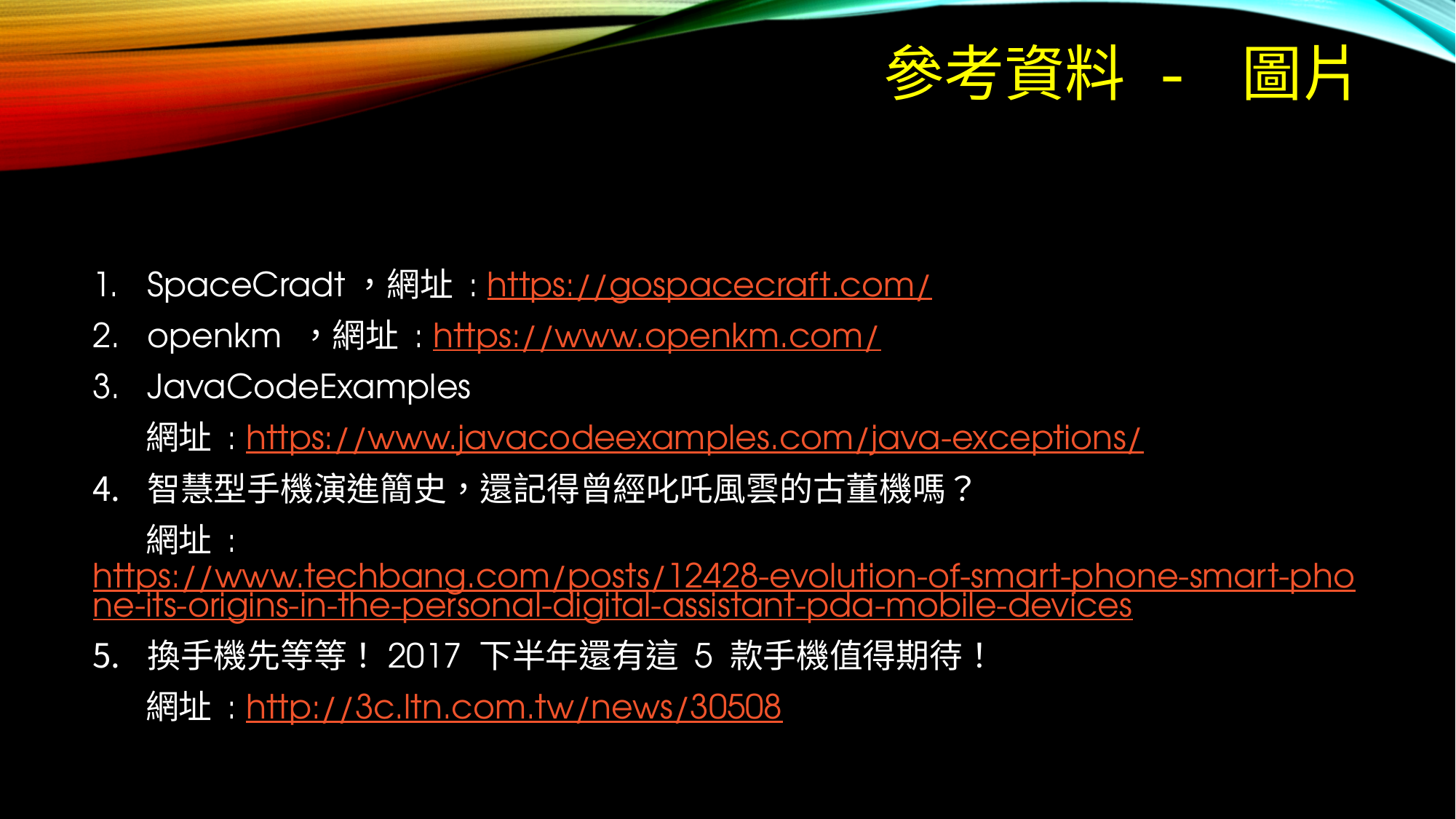

# 參考資料 - 圖片
SpaceCradt，網址 : https://gospacecraft.com/
openkm ，網址 : https://www.openkm.com/
JavaCodeExamples
      網址 : https://www.javacodeexamples.com/java-exceptions/
智慧型手機演進簡史，還記得曾經叱吒風雲的古董機嗎？
      網址 : https://www.techbang.com/posts/12428-evolution-of-smart-phone-smart-phone-its-origins-in-the-personal-digital-assistant-pda-mobile-devices
換手機先等等！2017 下半年還有這 5 款手機值得期待！
      網址 : http://3c.ltn.com.tw/news/30508